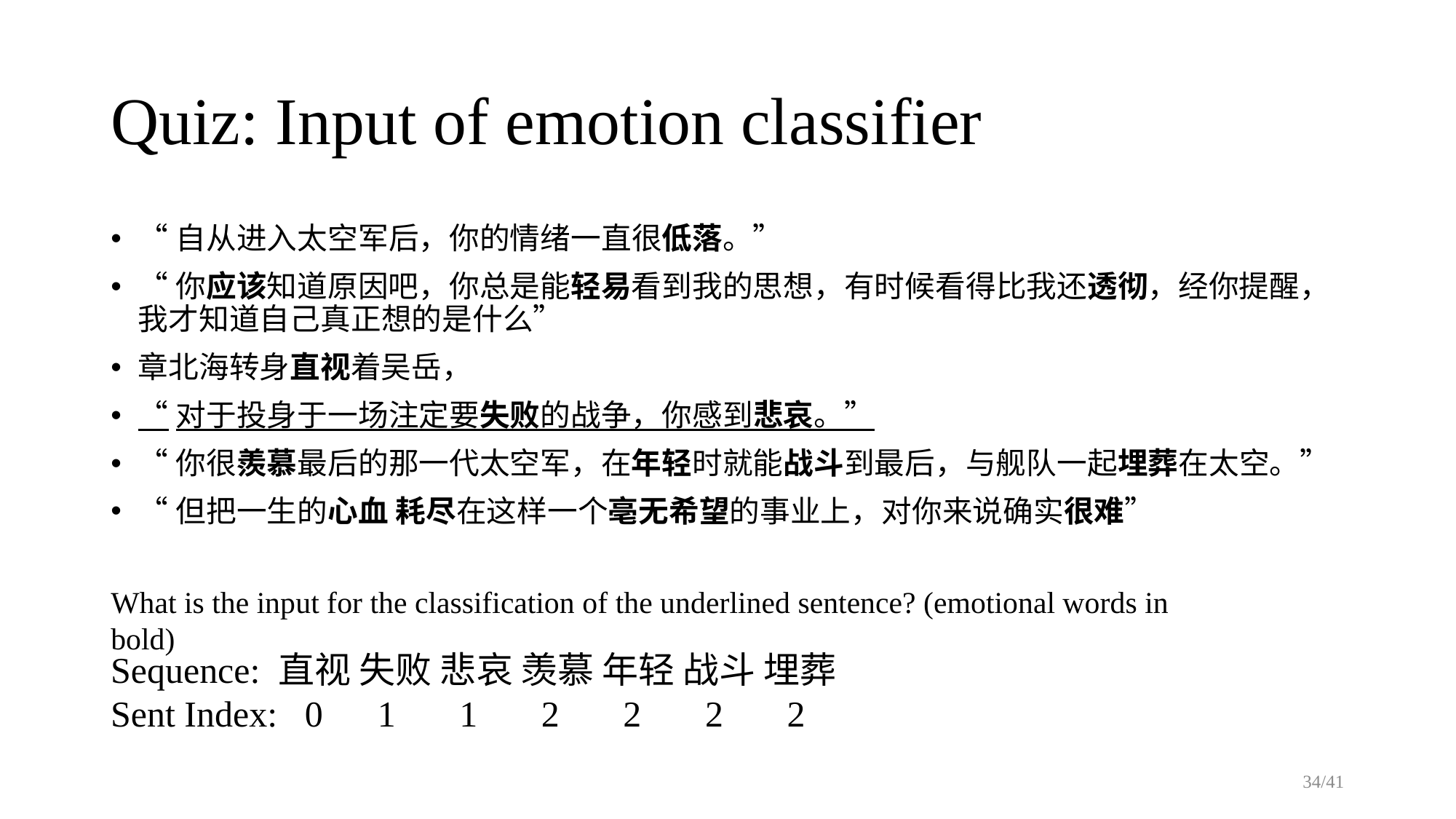

# Quiz: Input of emotion classifier
“自从进入太空军后，你的情绪一直很低落。”
“你应该知道原因吧，你总是能轻易看到我的思想，有时候看得比我还透彻，经你提醒，我才知道自己真正想的是什么”
章北海转身直视着吴岳，
“对于投身于一场注定要失败的战争，你感到悲哀。”
“你很羨慕最后的那一代太空军，在年轻时就能战斗到最后，与舰队一起埋葬在太空。”
“但把一生的心血 耗尽在这样一个亳无希望的事业上，对你来说确实很难”
What is the input for the classification of the underlined sentence? (emotional words in bold)
Sequence: 直视 失败 悲哀 羡慕 年轻 战斗 埋葬
Sent Index:   0      1       1       2       2       2       2
34/41